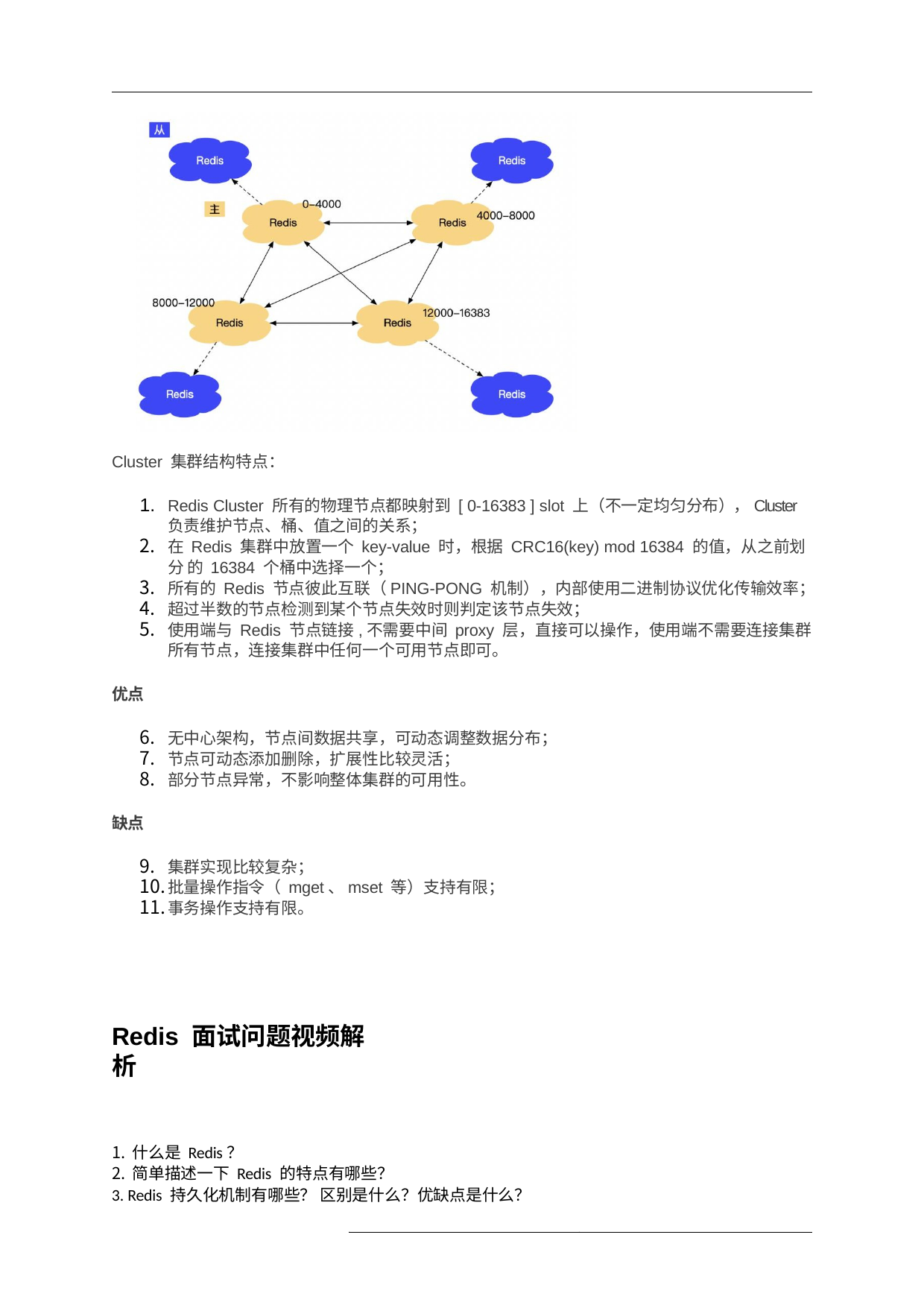

Cluster 集群结构特点：

Redis Cluster 所有的物理节点都映射到 [ 0-16383 ] slot 上（不一定均匀分布），Cluster  负责维护节点、桶、值之间的关系；
在 Redis 集群中放置一个 key-value 时，根据 CRC16(key) mod 16384 的值，从之前划分 的 16384 个桶中选择一个；
所有的 Redis 节点彼此互联（PING-PONG 机制），内部使用二进制协议优化传输效率；
超过半数的节点检测到某个节点失效时则判定该节点失效；
使用端与 Redis 节点链接,不需要中间 proxy 层，直接可以操作，使用端不需要连接集群 所有节点，连接集群中任何一个可用节点即可。

优点

无中心架构，节点间数据共享，可动态调整数据分布；
节点可动态添加删除，扩展性比较灵活；
部分节点异常，不影响整体集群的可用性。

缺点

集群实现比较复杂；
批量操作指令（ mget、mset 等）支持有限；
事务操作支持有限。
Redis 面试问题视频解析
什么是 Redis？
简单描述一下 Redis 的特点有哪些？
Redis 持久化机制有哪些？ 区别是什么？优缺点是什么？